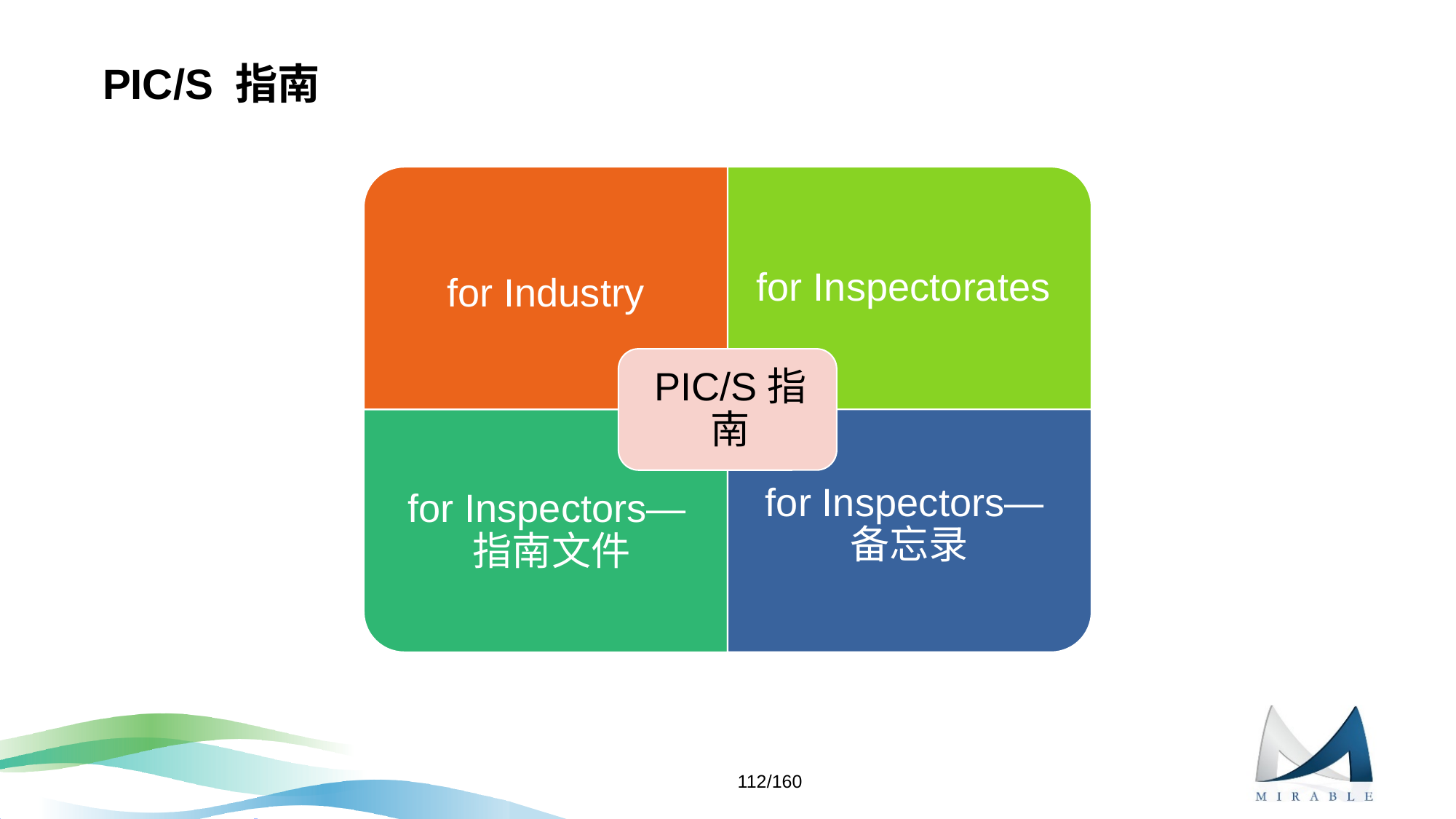

# PIC/S 指南
for Industry
for Inspectorates
for Inspectors—指南文件
for Inspectors—备忘录
PIC/S指南
112/160